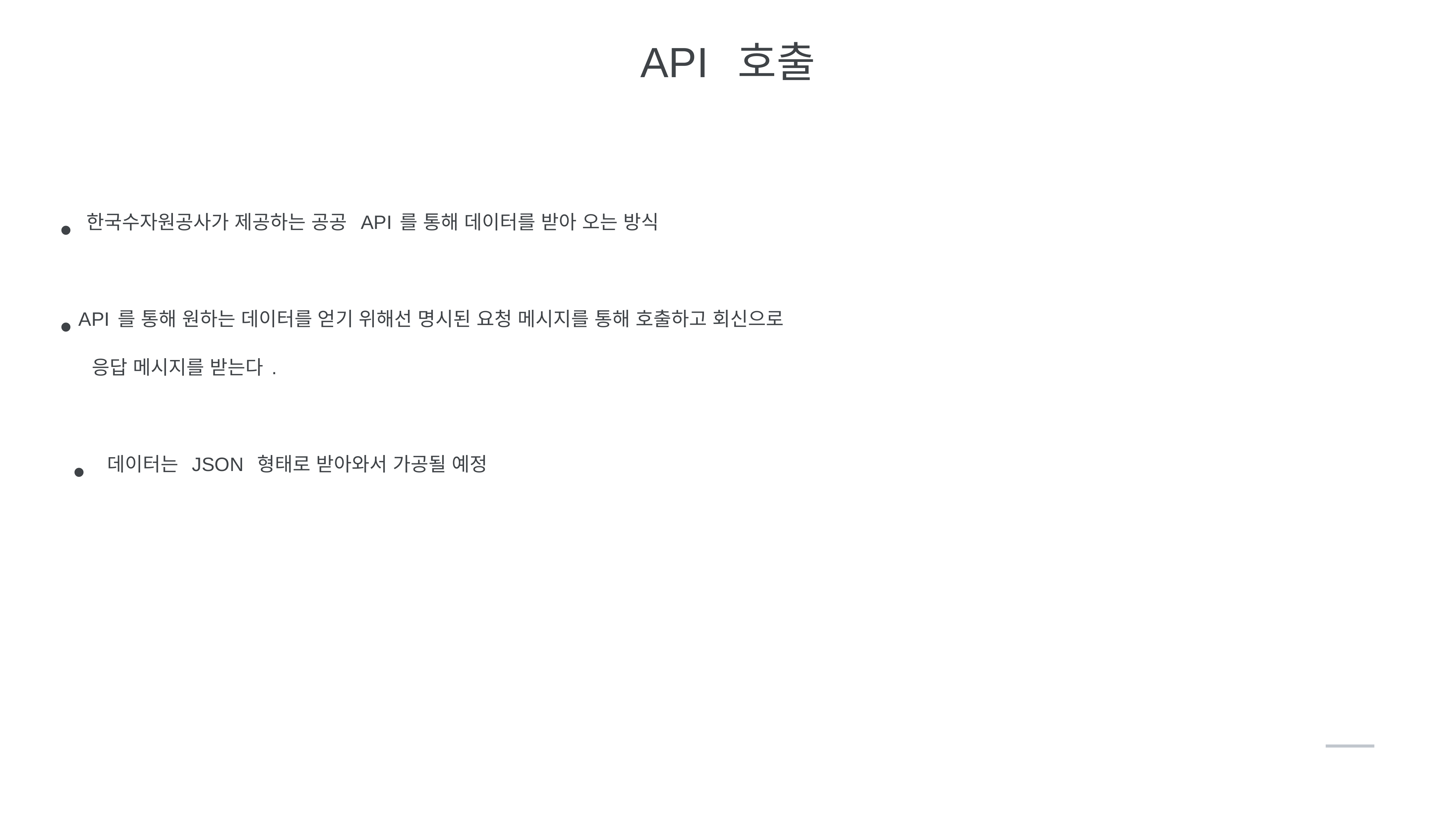

API 호출
 한국수자원공사가 제공하는 공공 API를 통해 데이터를 받아 오는 방식

 API를 통해 원하는 데이터를 얻기 위해선 명시된 요청 메시지를 통해 호출하고 회신으로
  응답 메시지를 받는다.

데이터는 JSON 형태로 받아와서 가공될 예정